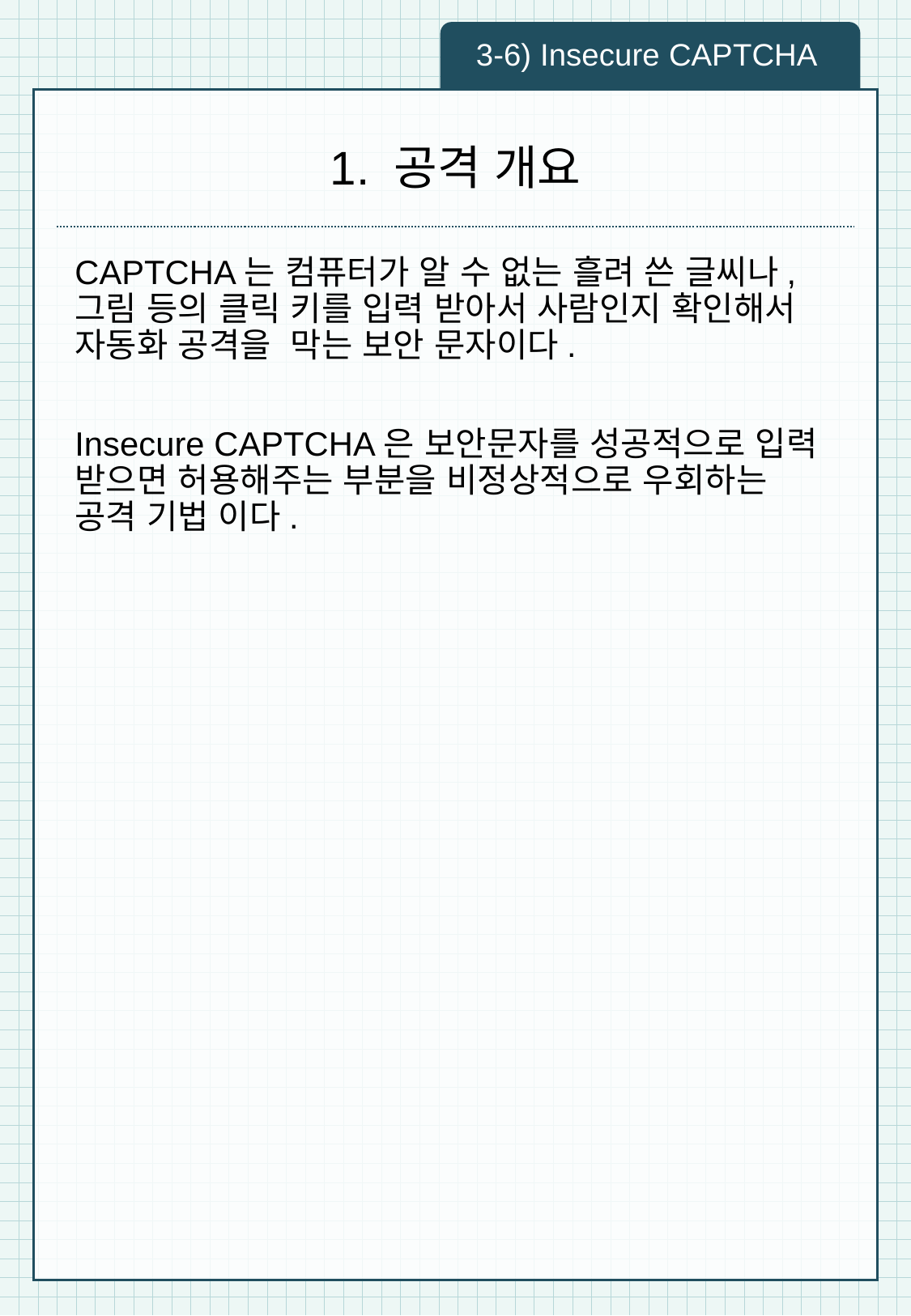

3-6) Insecure CAPTCHA

# 1. 공격 개요
CAPTCHA는 컴퓨터가 알 수 없는 흘려 쓴 글씨나, 그림 등의 클릭 키를 입력 받아서 사람인지 확인해서  자동화 공격을  막는 보안 문자이다.

Insecure CAPTCHA은 보안문자를 성공적으로 입력 받으면 허용해주는 부분을 비정상적으로 우회하는 공격 기법 이다.